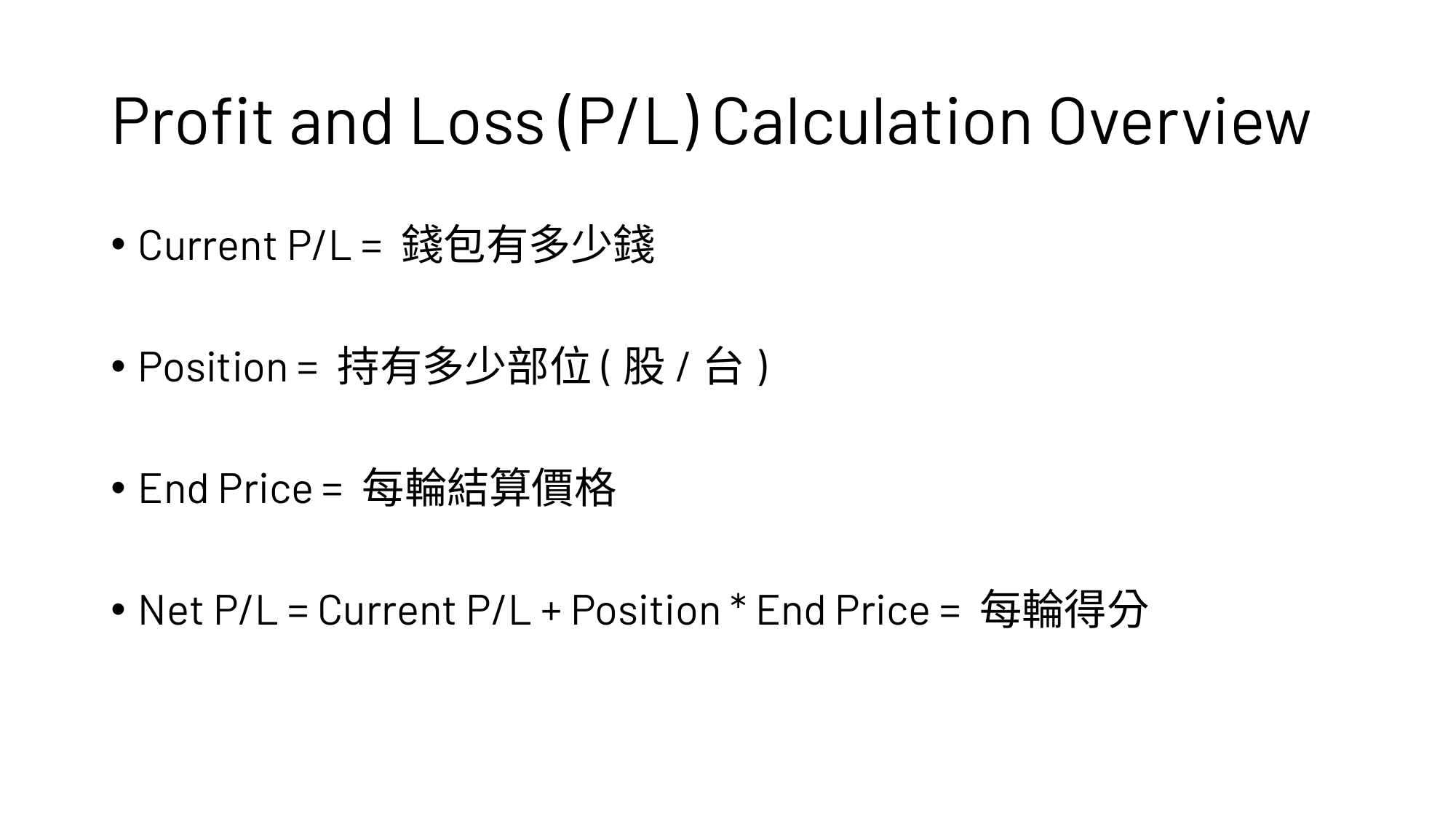

# Profit and Loss (P/L) Calculation Overview
Current P/L = 錢包有多少錢

Position = 持有多少部位(股/台)

End Price = 每輪結算價格

Net P/L = Current P/L + Position * End Price = 每輪得分